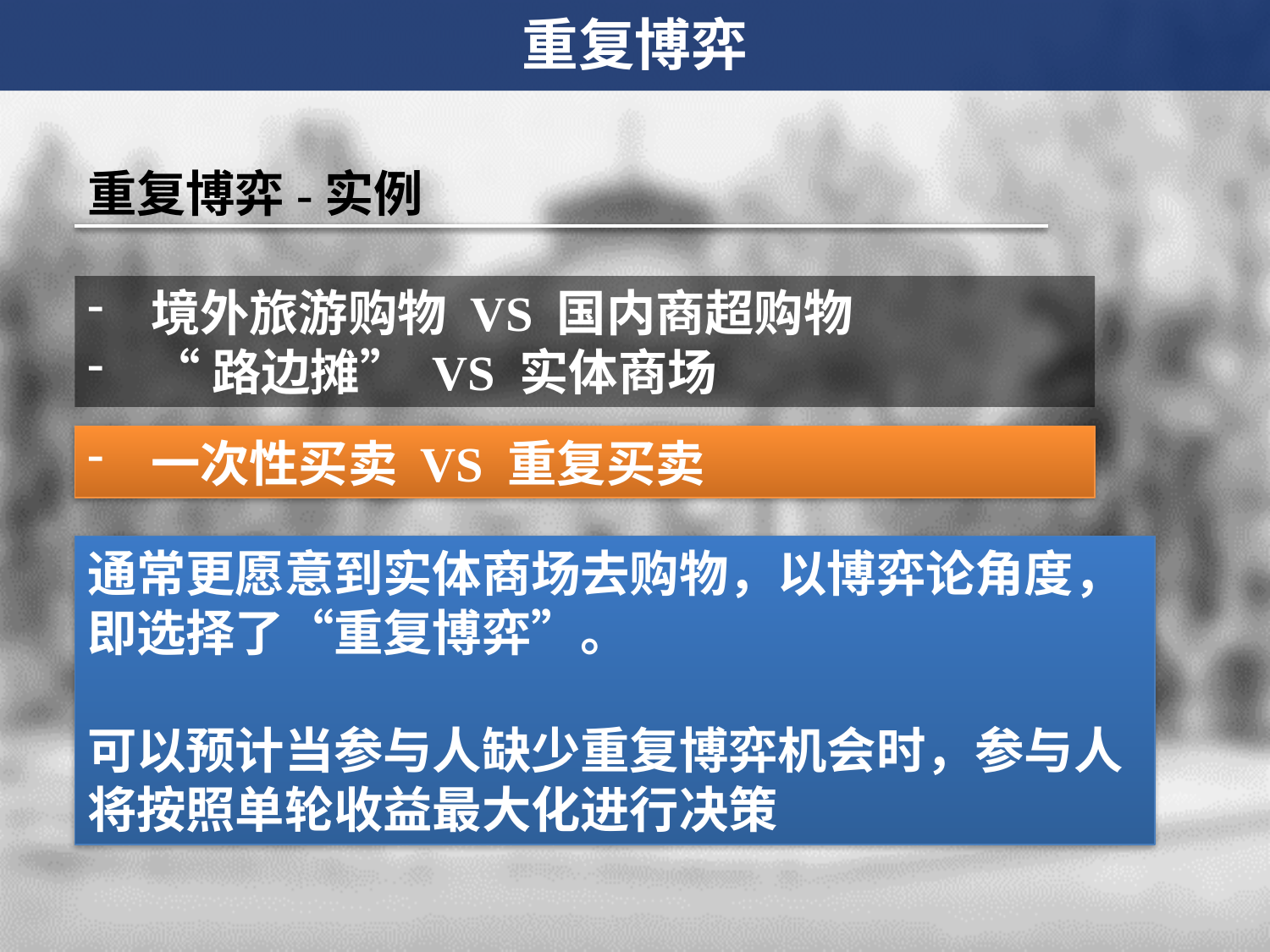

重复博弈

重复博弈-实例
境外旅游购物 VS 国内商超购物
“路边摊” VS 实体商场
一次性买卖 VS 重复买卖
通常更愿意到实体商场去购物，以博弈论角度，即选择了“重复博弈”。

可以预计当参与人缺少重复博弈机会时，参与人将按照单轮收益最大化进行决策